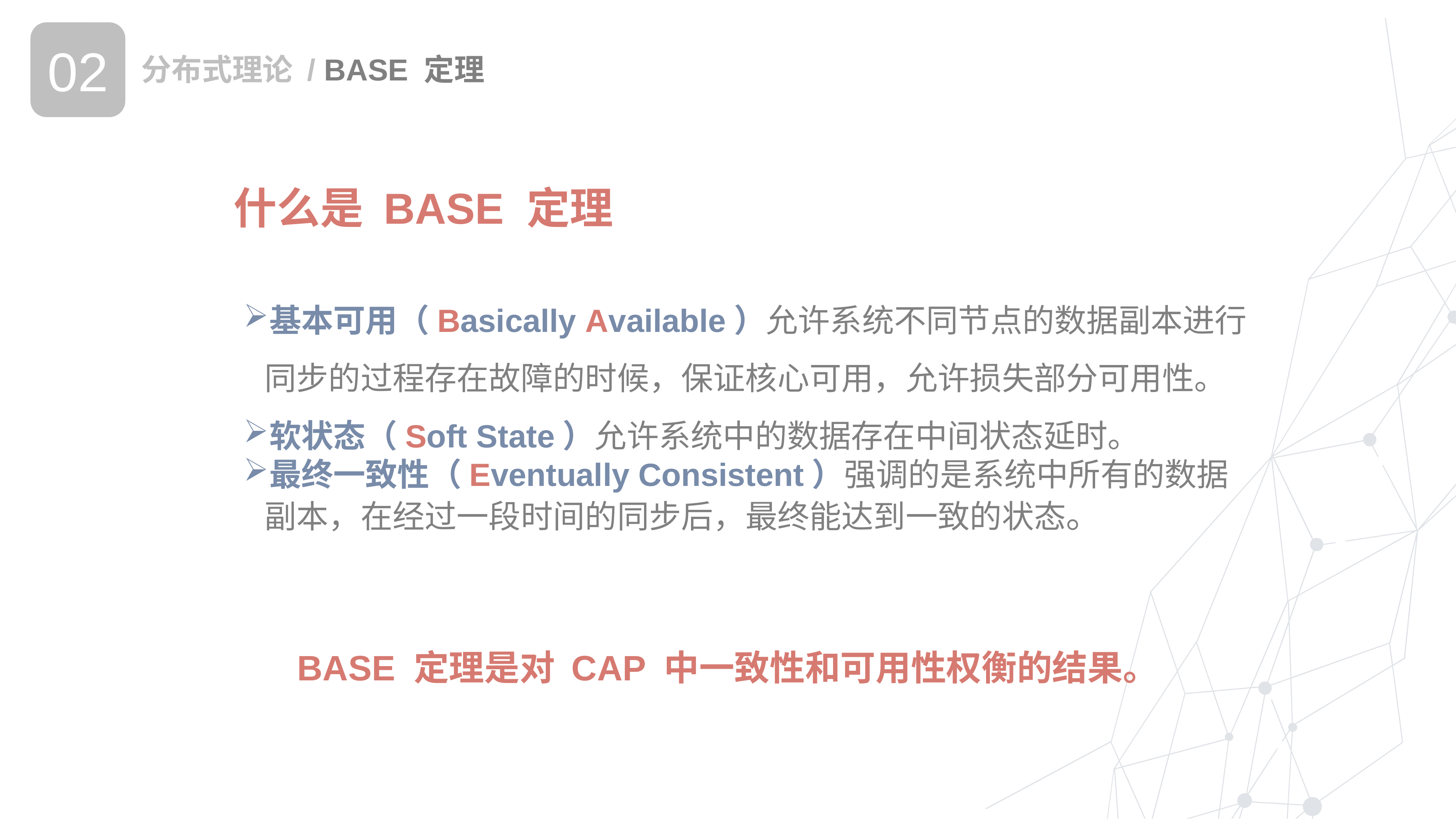

02
分布式理论 / BASE 定理

什么是 BASE 定理
基本可用（Basically Available）允许系统不同节点的数据副本进行同步的过程存在故障的时候，保证核心可用，允许损失部分可用性。
软状态（Soft State）允许系统中的数据存在中间状态延时。
最终一致性（Eventually Consistent）强调的是系统中所有的数据副本，在经过一段时间的同步后，最终能达到一致的状态。
BASE 定理是对 CAP 中一致性和可用性权衡的结果。